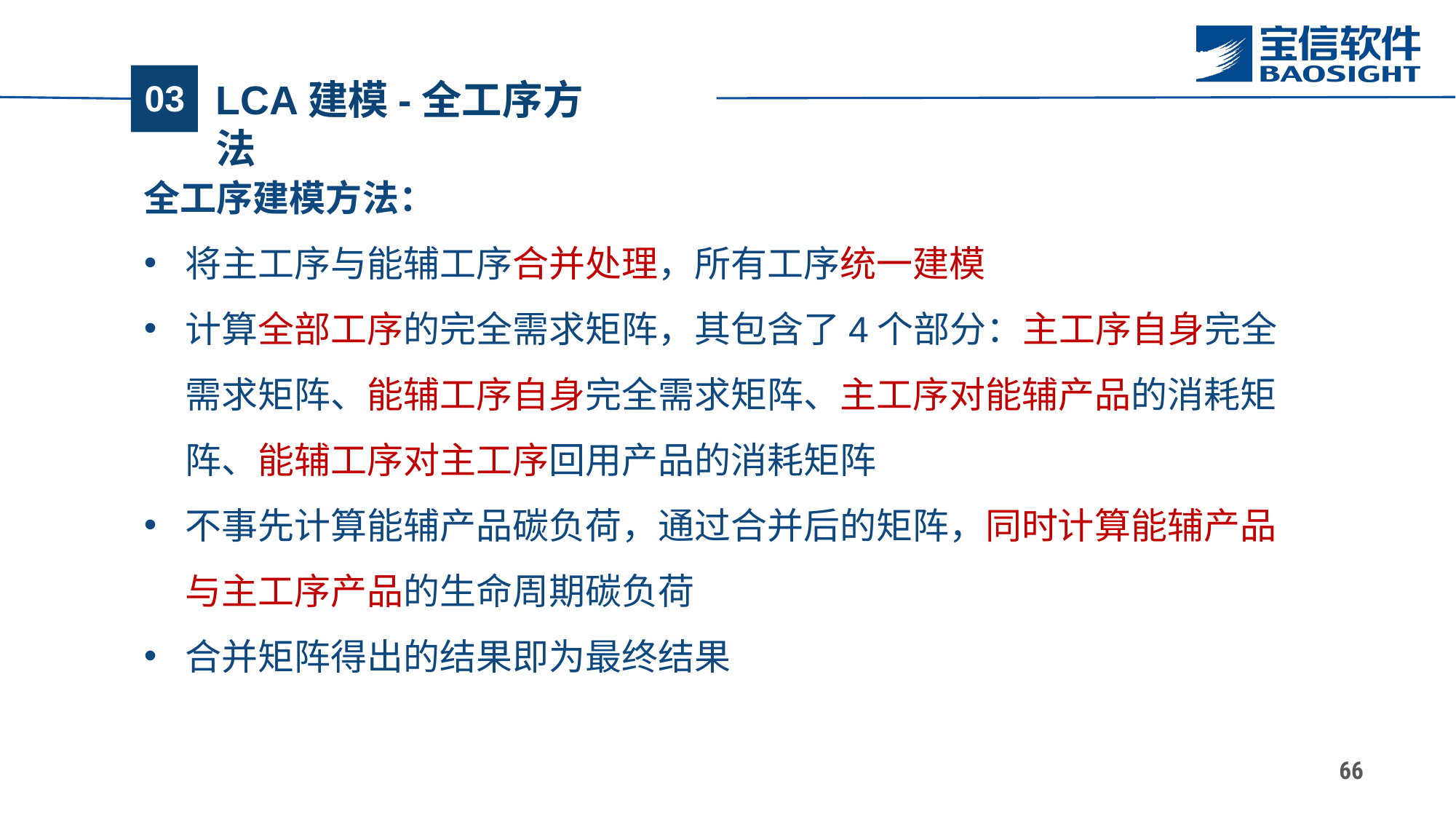

# LCA建模-全工序方法
03
全工序建模方法：
将主工序与能辅工序合并处理，所有工序统一建模
计算全部工序的完全需求矩阵，其包含了4个部分：主工序自身完全需求矩阵、能辅工序自身完全需求矩阵、主工序对能辅产品的消耗矩阵、能辅工序对主工序回用产品的消耗矩阵
不事先计算能辅产品碳负荷，通过合并后的矩阵，同时计算能辅产品与主工序产品的生命周期碳负荷
合并矩阵得出的结果即为最终结果